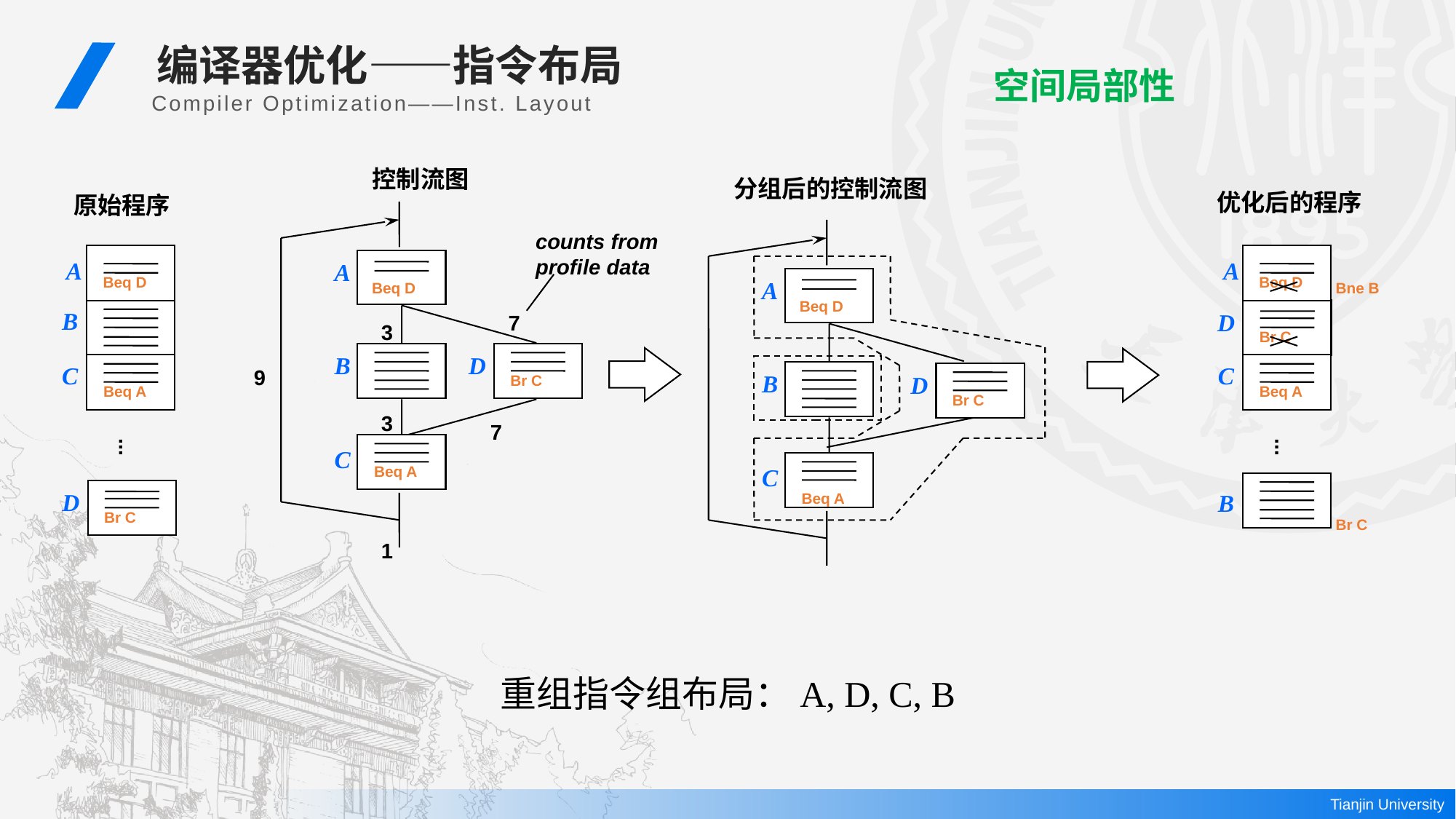

编译器优化——指令布局
  Compiler Optimization——Inst. Layout
空间局部性
控制流图
分组后的控制流图
优化后的程序
原始程序

counts from
profile data

Beq D

Beq D

A
A

A

A

Bne B
Beq D

Beq D
B

Br C

D

7

3

D

Br C

B

C

C

9

B

D

Br C

Beq A
Beq A

3
7

...
...

C

Beq A

C

Br C

D

B
Beq A

Br C
1
重组指令组布局：A, D, C, B